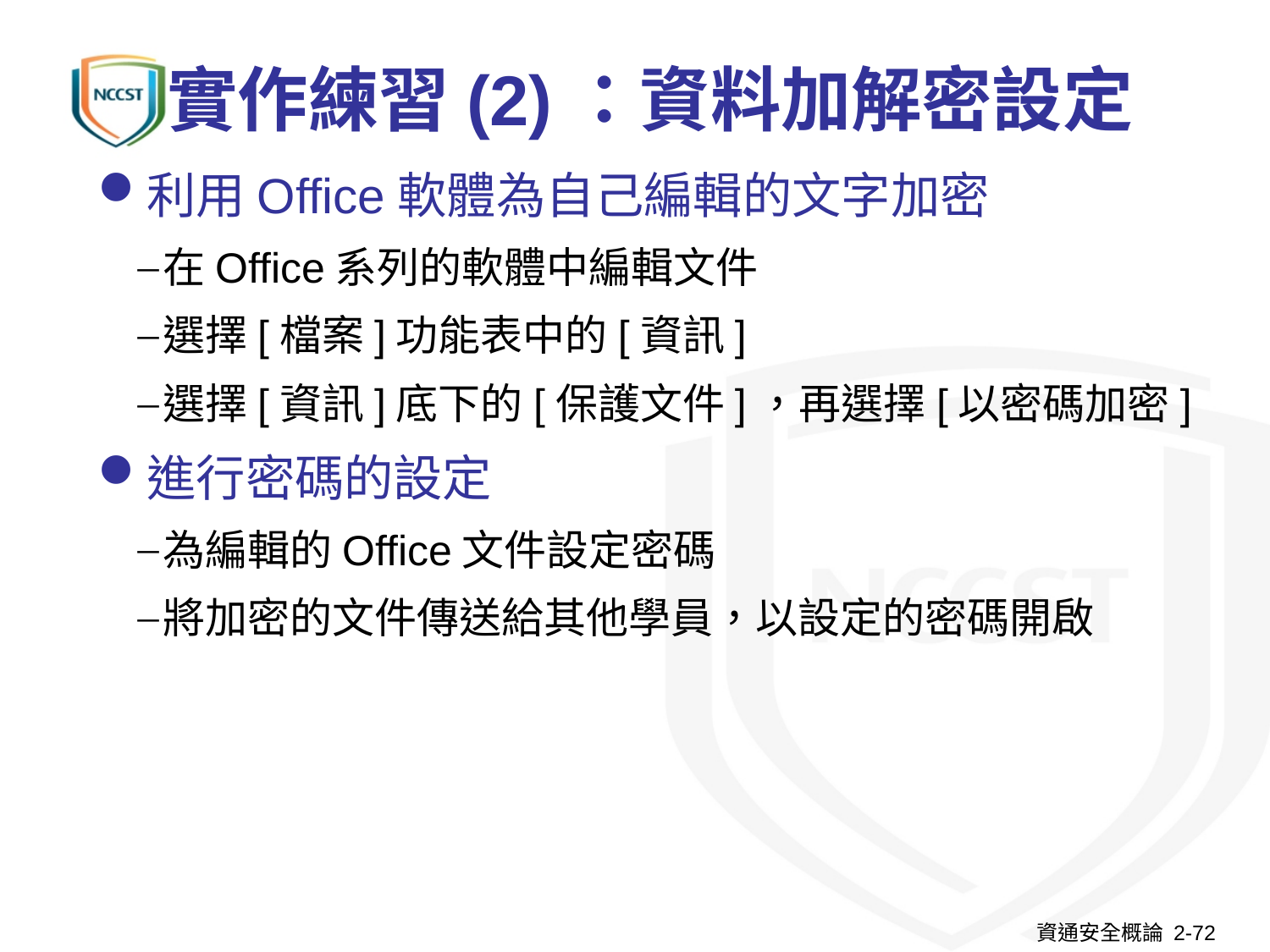

# 實作練習(2)：資料加解密設定
利用Office軟體為自己編輯的文字加密
在Office系列的軟體中編輯文件
選擇[檔案]功能表中的[資訊]
選擇[資訊]底下的[保護文件]，再選擇[以密碼加密]
進行密碼的設定
為編輯的Office文件設定密碼
將加密的文件傳送給其他學員，以設定的密碼開啟